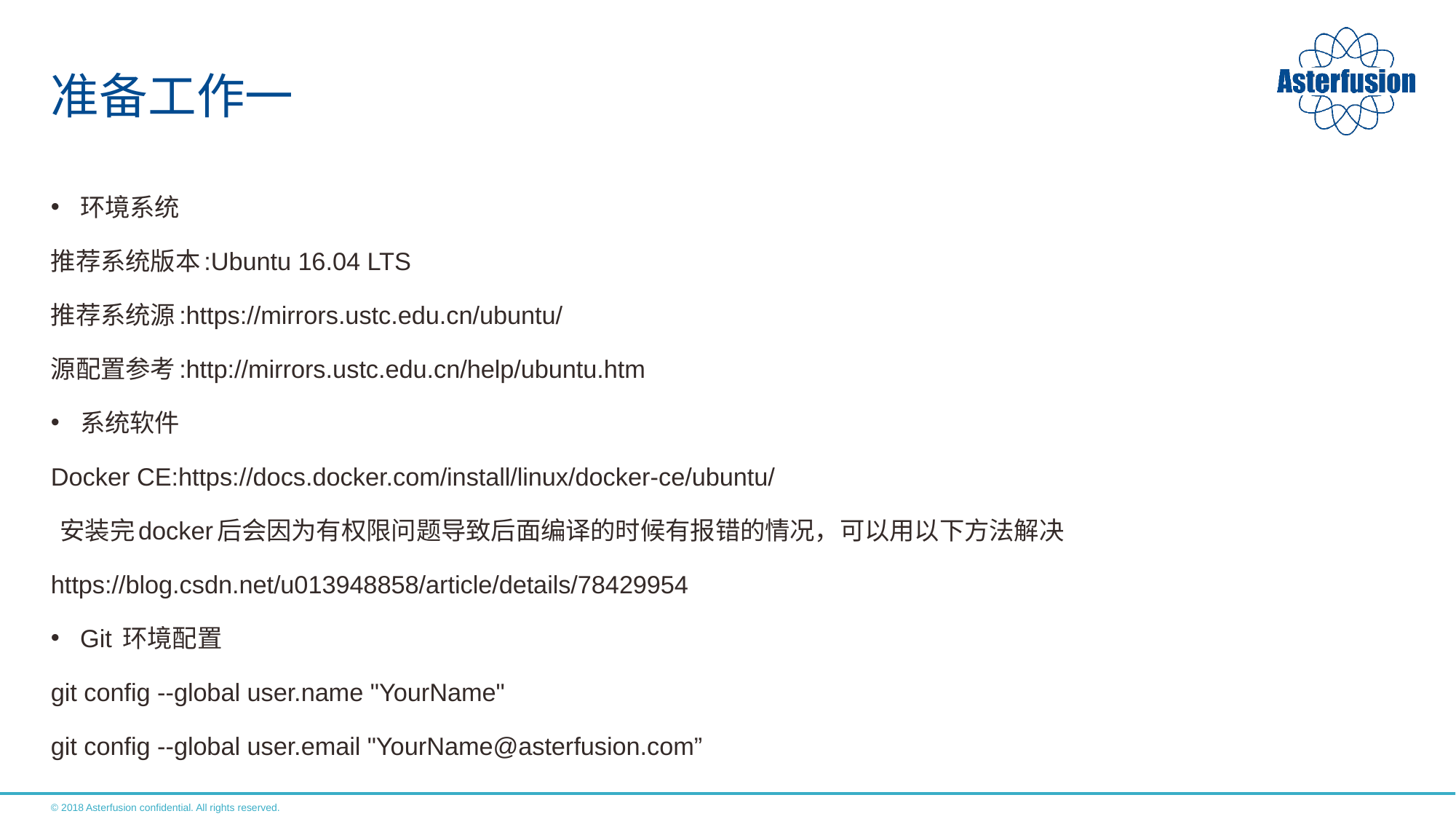

# 准备工作一
环境系统
推荐系统版本:Ubuntu 16.04 LTS
推荐系统源:https://mirrors.ustc.edu.cn/ubuntu/
源配置参考:http://mirrors.ustc.edu.cn/help/ubuntu.htm
系统软件
Docker CE:https://docs.docker.com/install/linux/docker-ce/ubuntu/
 安装完docker后会因为有权限问题导致后面编译的时候有报错的情况，可以用以下方法解决
https://blog.csdn.net/u013948858/article/details/78429954
Git 环境配置
git config --global user.name "YourName"
git config --global user.email "YourName@asterfusion.com”
3